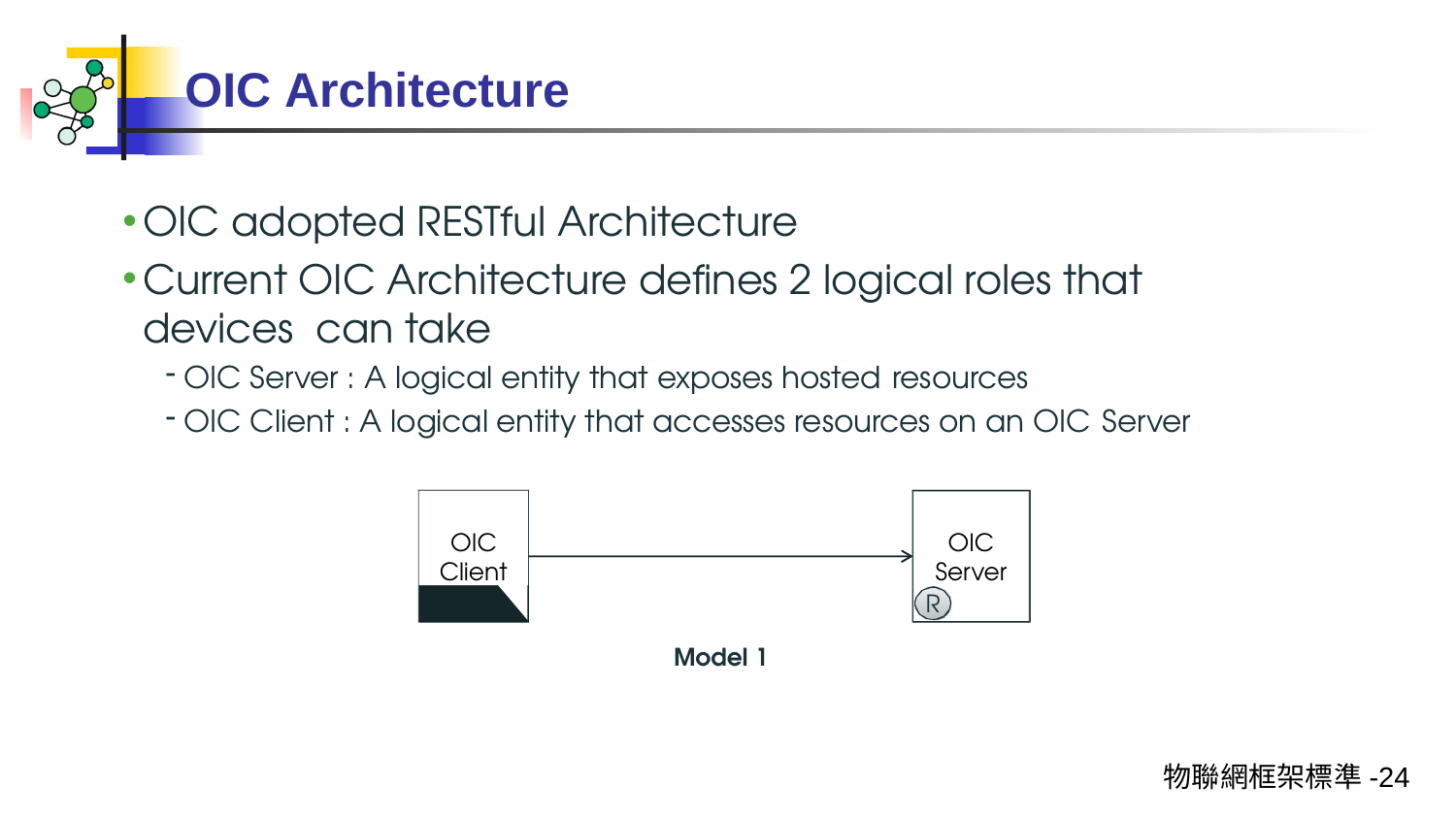

# OIC Architecture

OIC adopted RESTful Architecture
Current OIC Architecture defines 2 logical roles that devices  can take
OIC Server : A logical entity that exposes hosted resources
OIC Client : A logical entity that accesses resources on an OIC Server

OIC
Client

OIC
Server
R

Model 1
物聯網框架標準-24